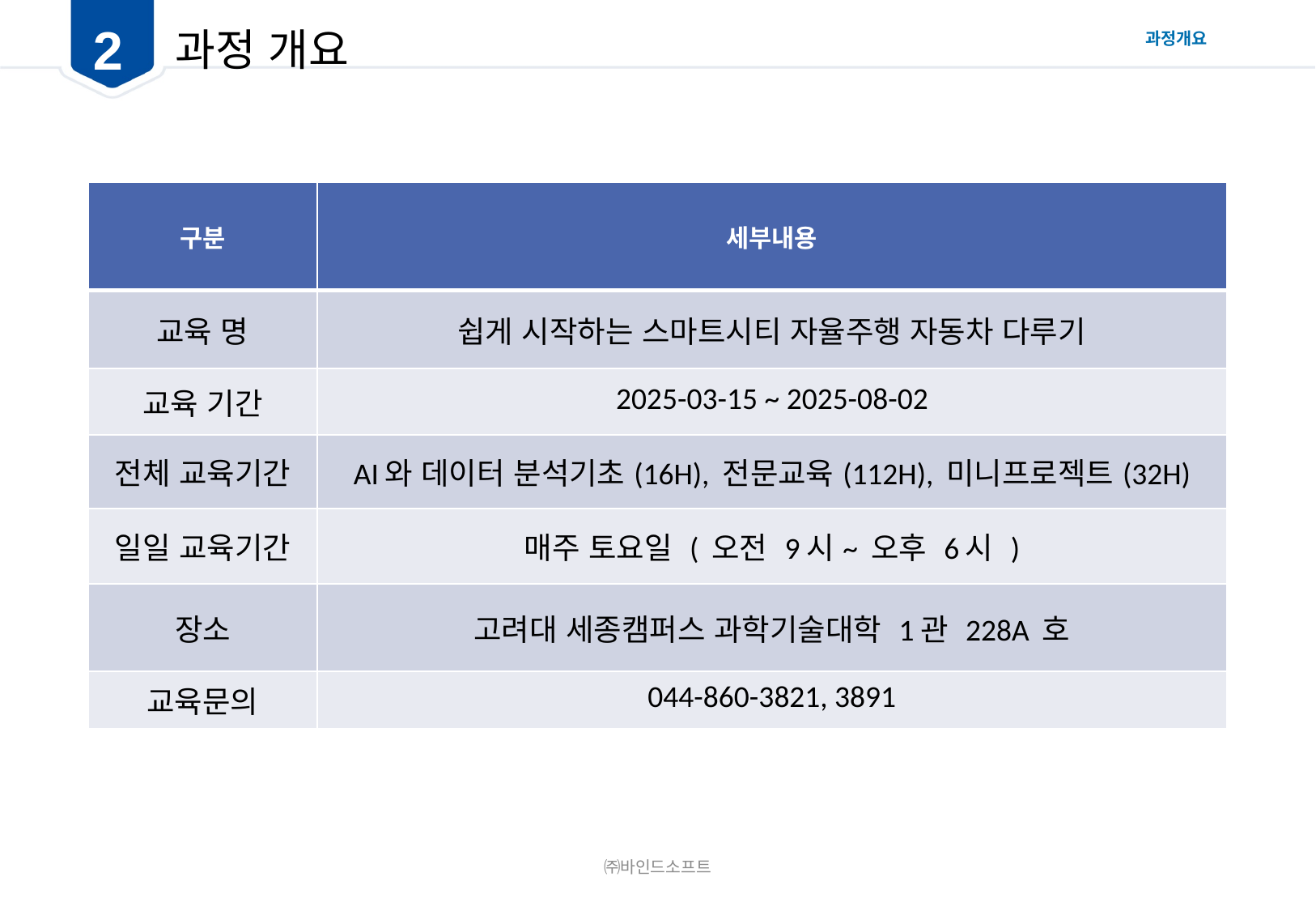

2
# 과정 개요
과정개요
| 구분 | 세부내용 |
| --- | --- |
| 교육 명 | 쉽게 시작하는 스마트시티 자율주행 자동차 다루기 |
| 교육 기간 | 2025-03-15 ~ 2025-08-02 |
| 전체 교육기간 | AI와 데이터 분석기초(16H), 전문교육(112H), 미니프로젝트(32H) |
| 일일 교육기간 | 매주 토요일 ( 오전 9시~ 오후 6시 ) |
| 장소 | 고려대 세종캠퍼스 과학기술대학 1관 228A 호 |
| 교육문의 | 044-860-3821, 3891 |
㈜바인드소프트